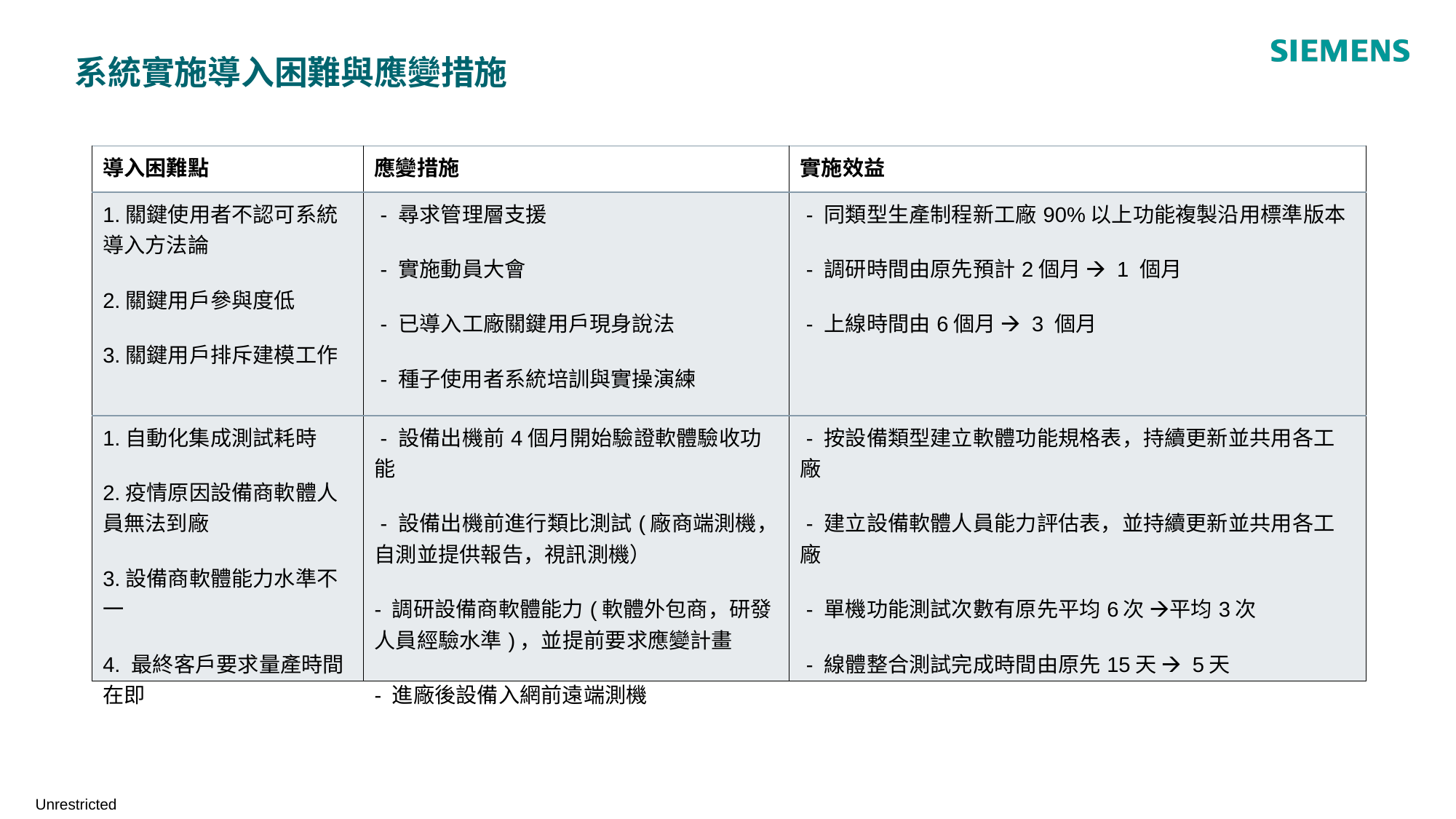

# 系統實施導入困難與應變措施
| 導入困難點 | 應變措施 | 實施效益 |
| --- | --- | --- |
| 1.關鍵使用者不認可系統導入方法論 2.關鍵用戶參與度低 3.關鍵用戶排斥建模工作 | - 尋求管理層支援 - 實施動員大會 - 已導入工廠關鍵用戶現身說法 - 種子使用者系統培訓與實操演練 | - 同類型生產制程新工廠90%以上功能複製沿用標準版本 - 調研時間由原先預計2個月 🡪 1 個月 - 上線時間由6個月 🡪 3 個月 |
| 1.自動化集成測試耗時 2.疫情原因設備商軟體人員無法到廠 3.設備商軟體能力水準不一 4. 最終客戶要求量產時間在即 | - 設備出機前4個月開始驗證軟體驗收功能 - 設備出機前進行類比測試(廠商端測機，自測並提供報告，視訊測機） - 調研設備商軟體能力(軟體外包商，研發人員經驗水準)，並提前要求應變計畫 - 進廠後設備入網前遠端測機 | - 按設備類型建立軟體功能規格表，持續更新並共用各工廠 - 建立設備軟體人員能力評估表，並持續更新並共用各工廠 - 單機功能測試次數有原先平均6次 🡪平均3次 - 線體整合測試完成時間由原先15天 🡪 5天 |
Unrestricted